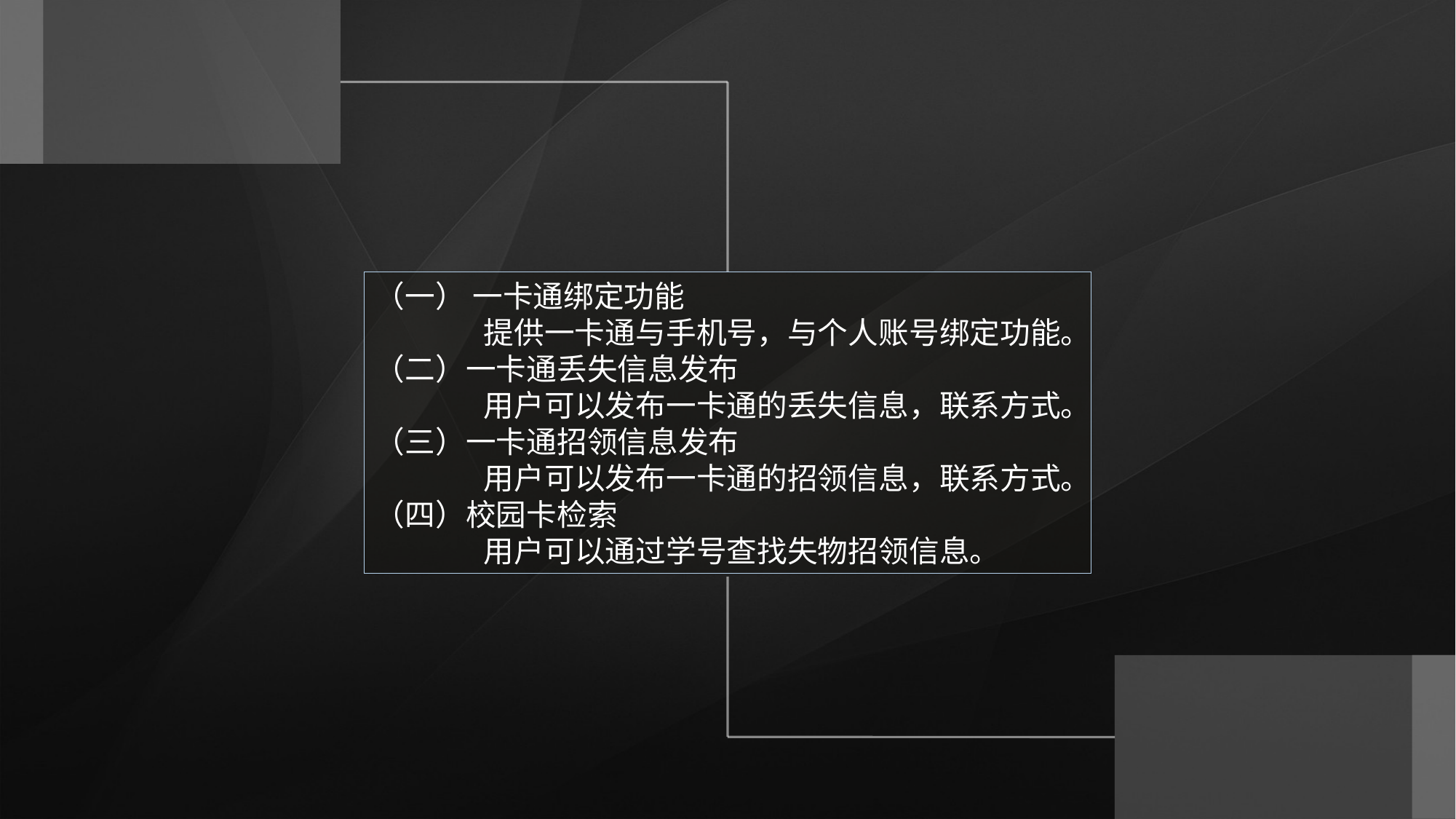

（一） 一卡通绑定功能
	提供一卡通与手机号，与个人账号绑定功能。
（二）一卡通丢失信息发布
	用户可以发布一卡通的丢失信息，联系方式。
（三）一卡通招领信息发布
	用户可以发布一卡通的招领信息，联系方式。
（四）校园卡检索
	用户可以通过学号查找失物招领信息。